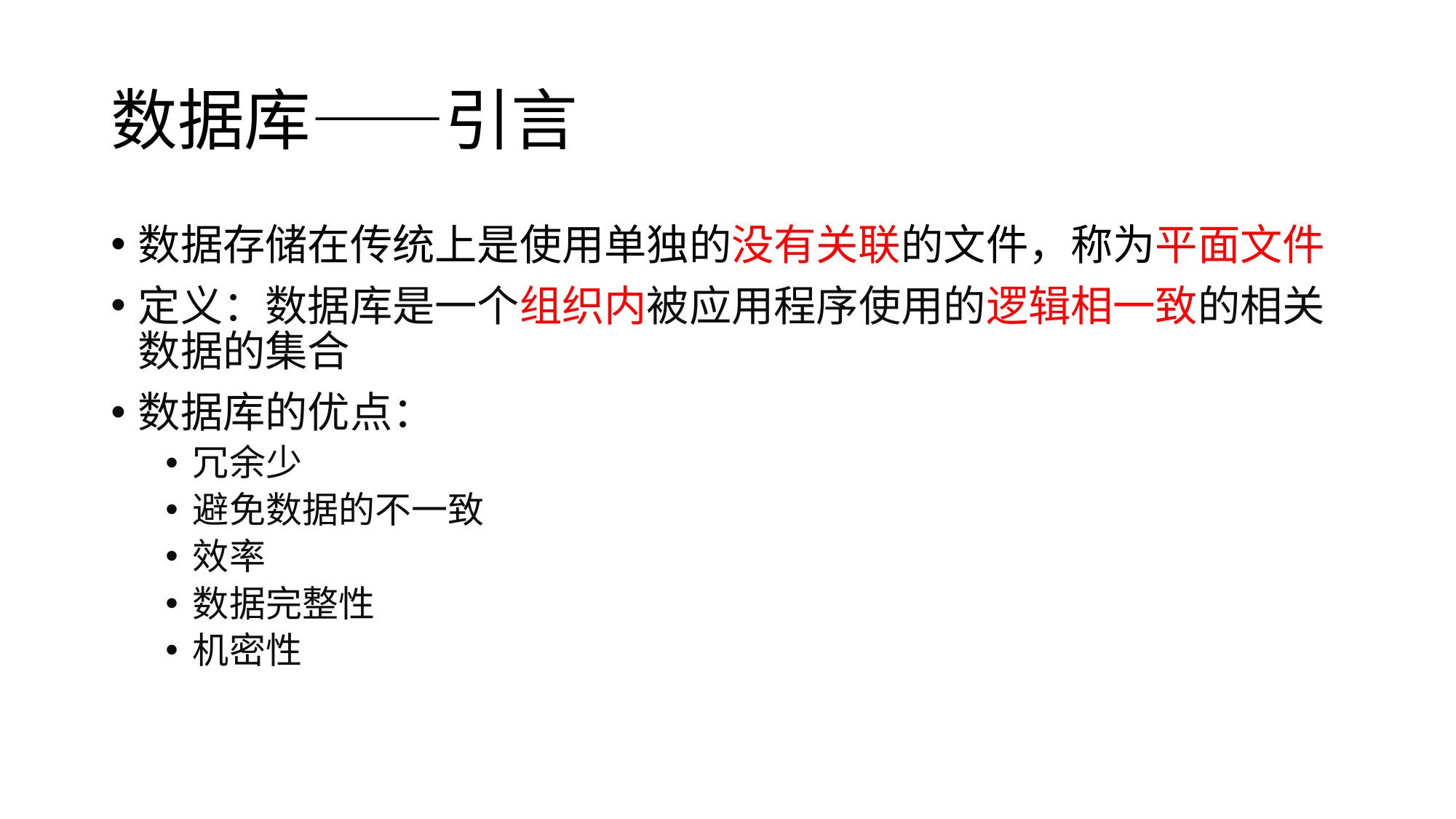

# 数据库——引言
数据存储在传统上是使用单独的没有关联的文件，称为平面文件
定义：数据库是一个组织内被应用程序使用的逻辑相一致的相关数据的集合
数据库的优点：
冗余少
避免数据的不一致
效率
数据完整性
机密性